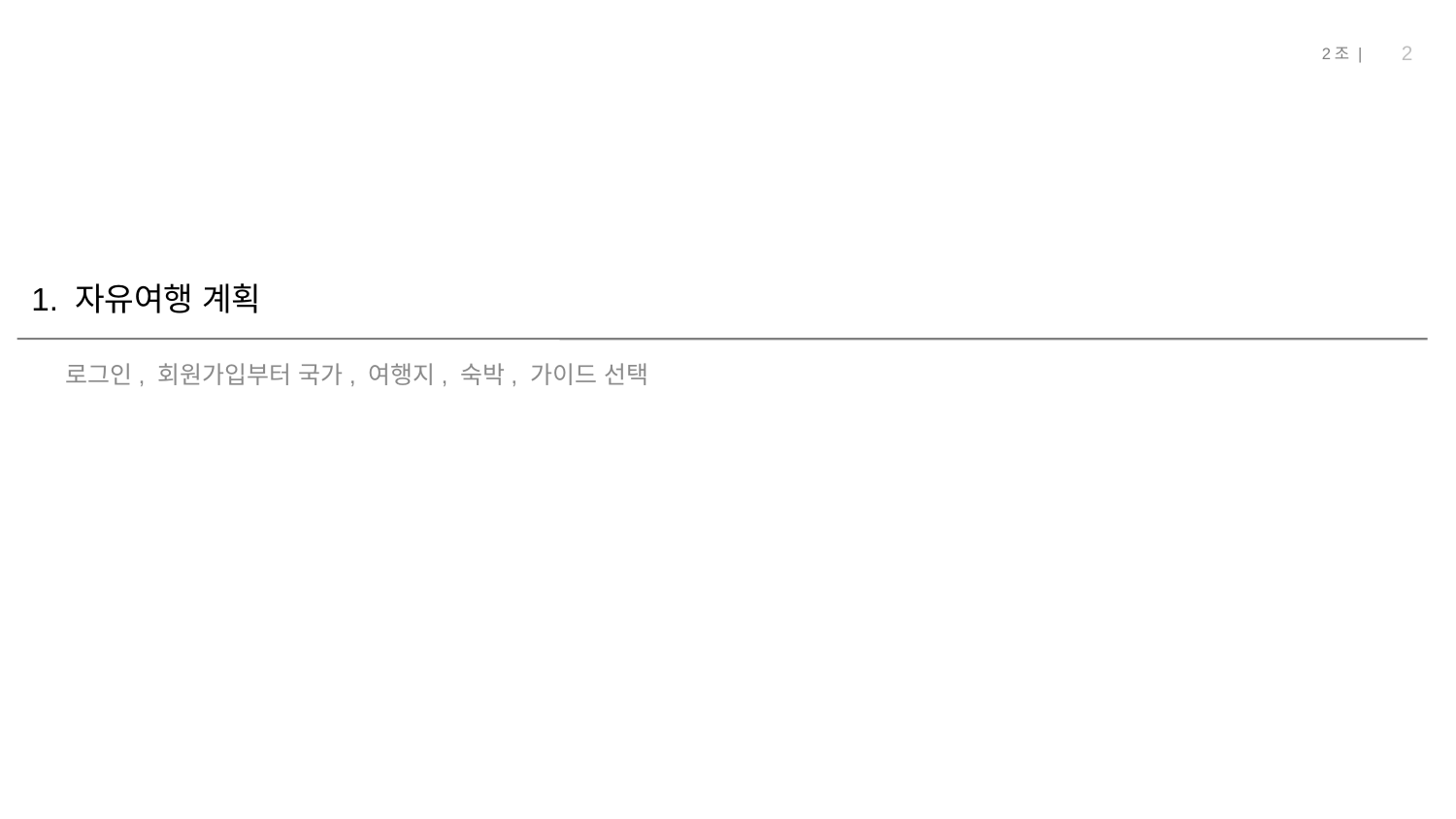

2
# 1. 자유여행 계획
로그인, 회원가입부터 국가, 여행지, 숙박, 가이드 선택